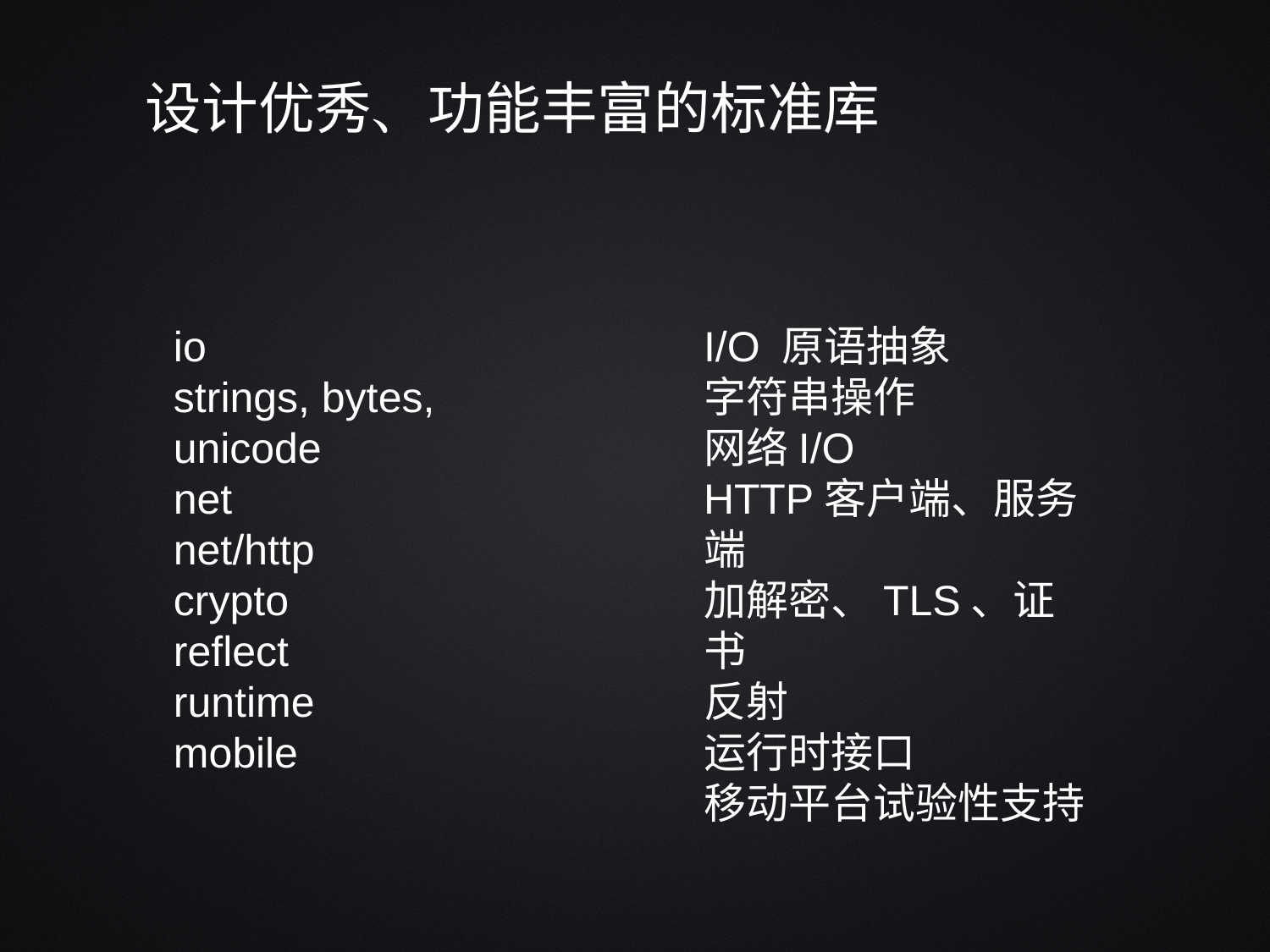

设计优秀、功能丰富的标准库
io
strings, bytes, unicode
net
net/http
crypto
reflect
runtime
mobile
I/O 原语抽象
字符串操作
网络I/O
HTTP客户端、服务端
加解密、TLS、证书
反射
运行时接口
移动平台试验性支持